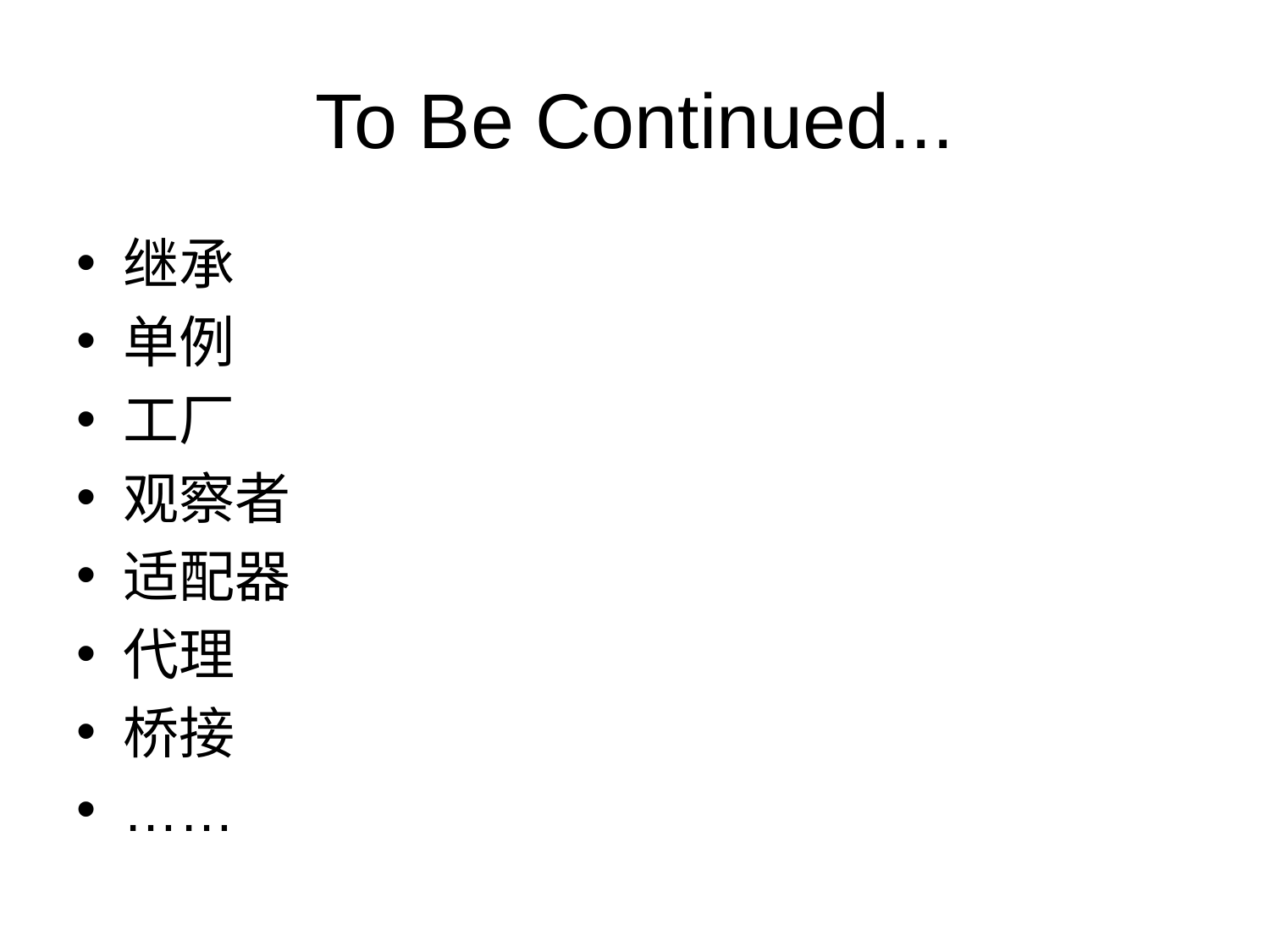

# To Be Continued...
继承
单例
工厂
观察者
适配器
代理
桥接
……